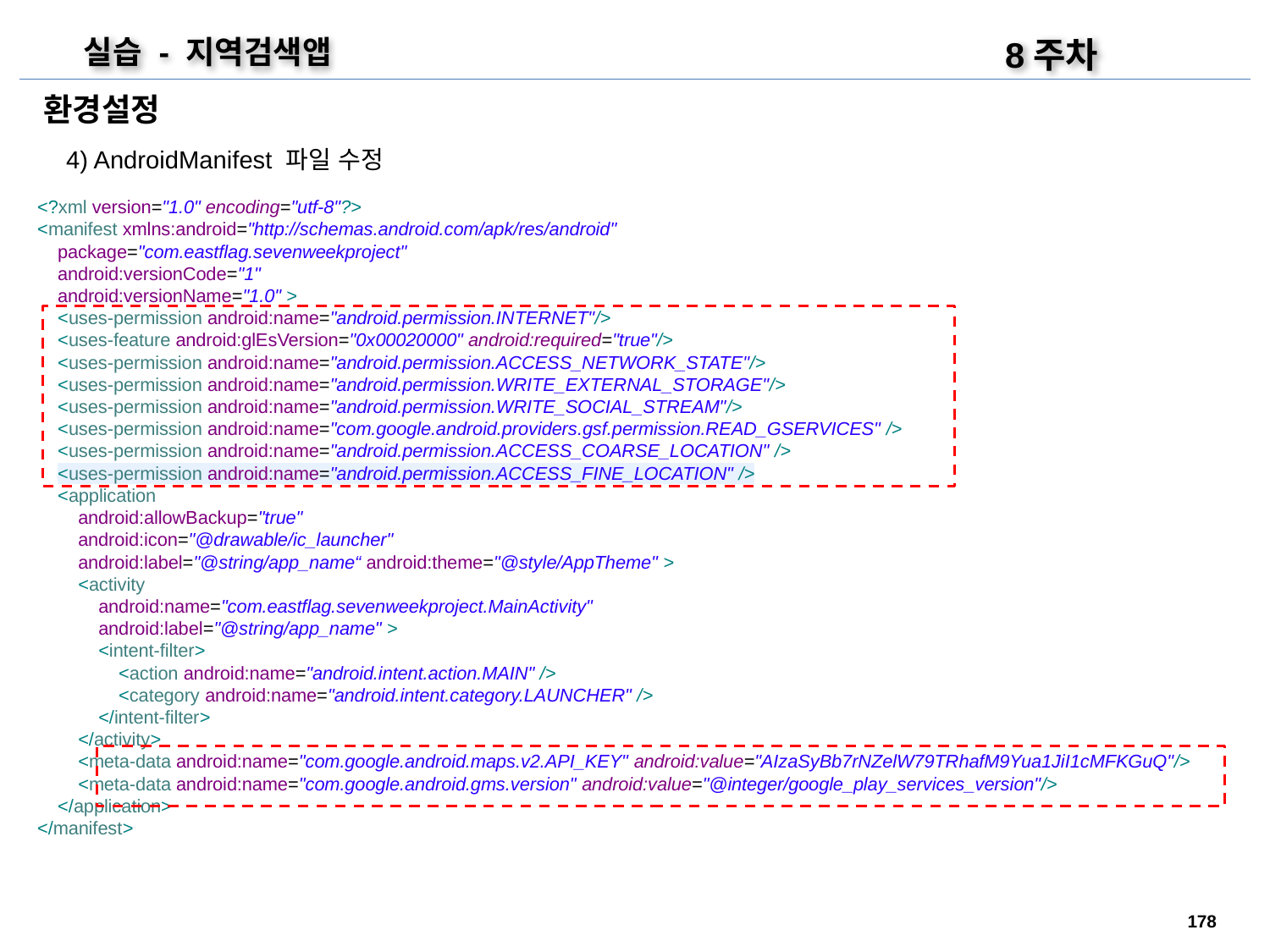

8주차
실습 - 지역검색앱
환경설정
4) AndroidManifest 파일 수정

<?xml version="1.0" encoding="utf-8"?>
<manifest xmlns:android="http://schemas.android.com/apk/res/android"
    package="com.eastflag.sevenweekproject"
    android:versionCode="1"
    android:versionName="1.0" >
    <uses-permission android:name="android.permission.INTERNET"/>
    <uses-feature android:glEsVersion="0x00020000" android:required="true"/>
    <uses-permission android:name="android.permission.ACCESS_NETWORK_STATE"/>
    <uses-permission android:name="android.permission.WRITE_EXTERNAL_STORAGE"/>
    <uses-permission android:name="android.permission.WRITE_SOCIAL_STREAM"/>
    <uses-permission android:name="com.google.android.providers.gsf.permission.READ_GSERVICES" />
    <uses-permission android:name="android.permission.ACCESS_COARSE_LOCATION" />
    <uses-permission android:name="android.permission.ACCESS_FINE_LOCATION" />
    <application
        android:allowBackup="true"
        android:icon="@drawable/ic_launcher"
        android:label="@string/app_name“ android:theme="@style/AppTheme" >
        <activity
            android:name="com.eastflag.sevenweekproject.MainActivity"
            android:label="@string/app_name" >
            <intent-filter>
                <action android:name="android.intent.action.MAIN" />
                <category android:name="android.intent.category.LAUNCHER" />
            </intent-filter>
        </activity>
        <meta-data android:name="com.google.android.maps.v2.API_KEY" android:value="AIzaSyBb7rNZelW79TRhafM9Yua1JiI1cMFKGuQ"/>
        <meta-data android:name="com.google.android.gms.version" android:value="@integer/google_play_services_version"/>
    </application>
</manifest>